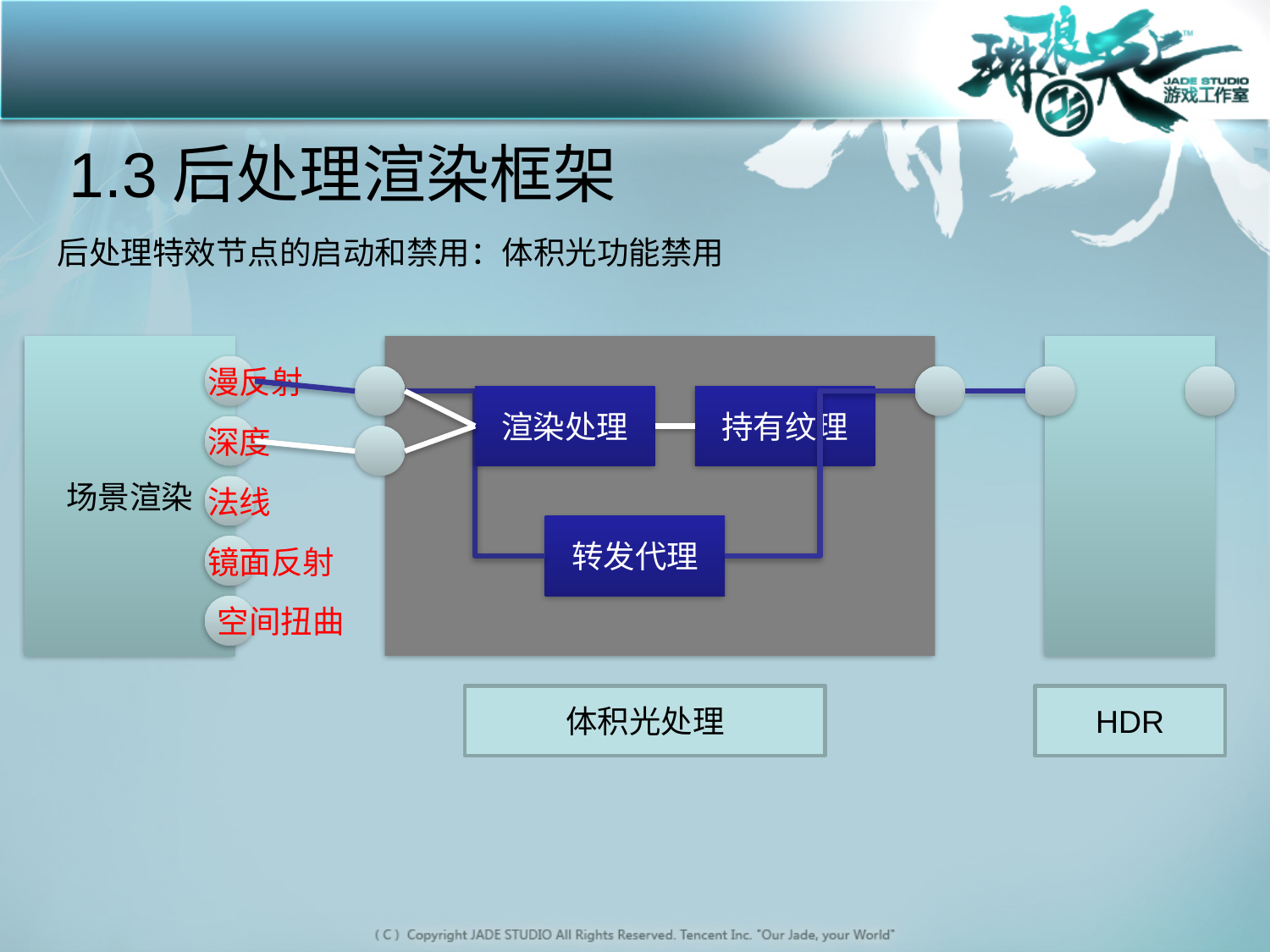

# 1.3后处理渲染框架
后处理特效节点的启动和禁用：体积光功能禁用
场景渲染

漫反射

渲染处理
持有纹理
深度

法线

转发代理
镜面反射

空间扭曲
体积光处理
HDR